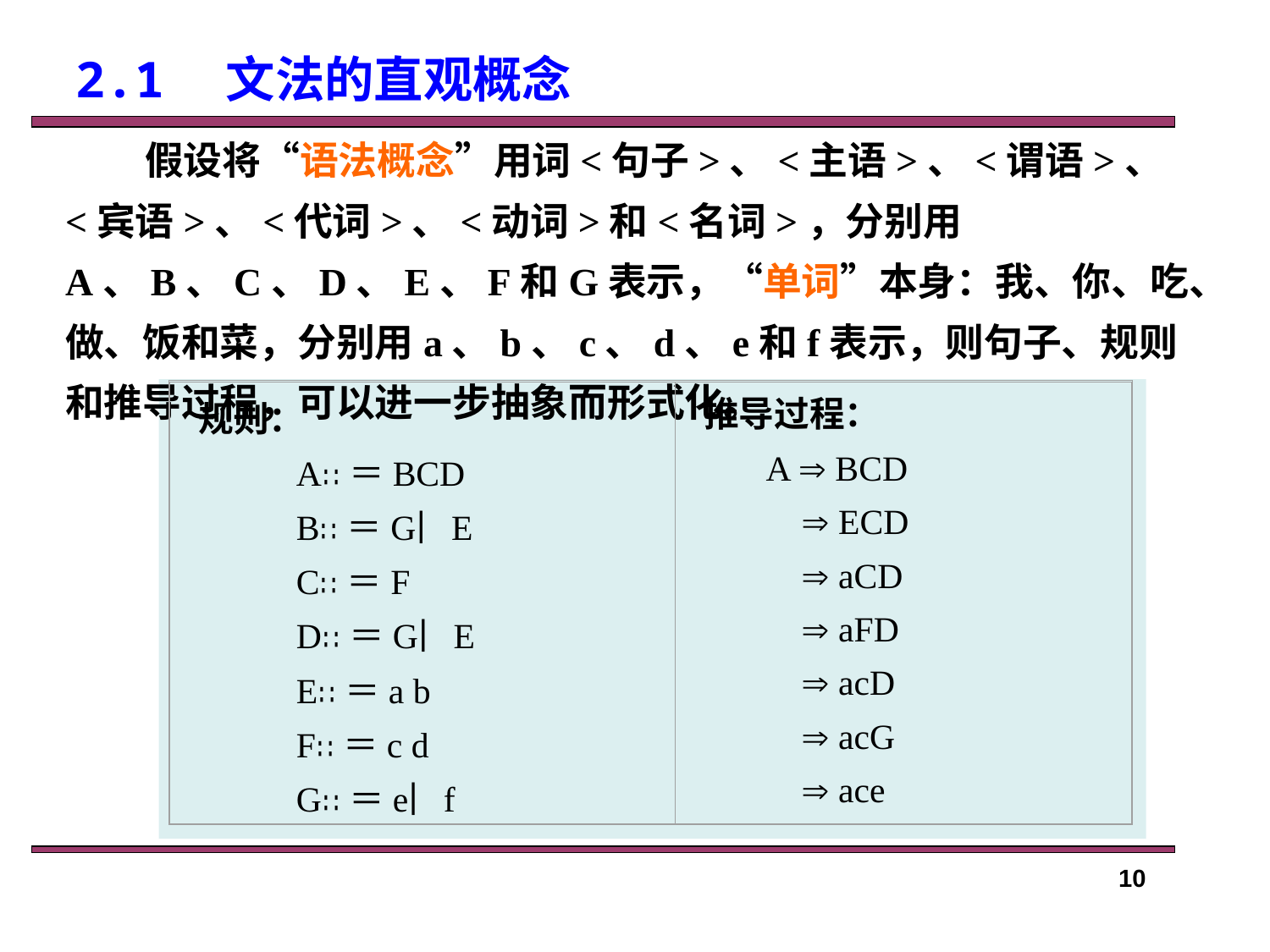

2.1　文法的直观概念
假设将“语法概念”用词<句子>、<主语>、<谓语>、<宾语>、<代词>、<动词>和<名词>，分别用A、B、C、D、E、F和G表示，“单词”本身：我、你、吃、做、饭和菜，分别用a、b、c、d、e和f表示，则句子、规则和推导过程，可以进一步抽象而形式化。

规则：
           A∷＝BCD
           B∷＝G∣E
           C∷＝F
           D∷＝G∣E
           E∷＝a b
           F∷＝c d
           G∷＝e∣f

推导过程：
       A ⇒ BCD
           ⇒ ECD
           ⇒ aCD
           ⇒ aFD
           ⇒ acD
           ⇒ acG
           ⇒ ace

10